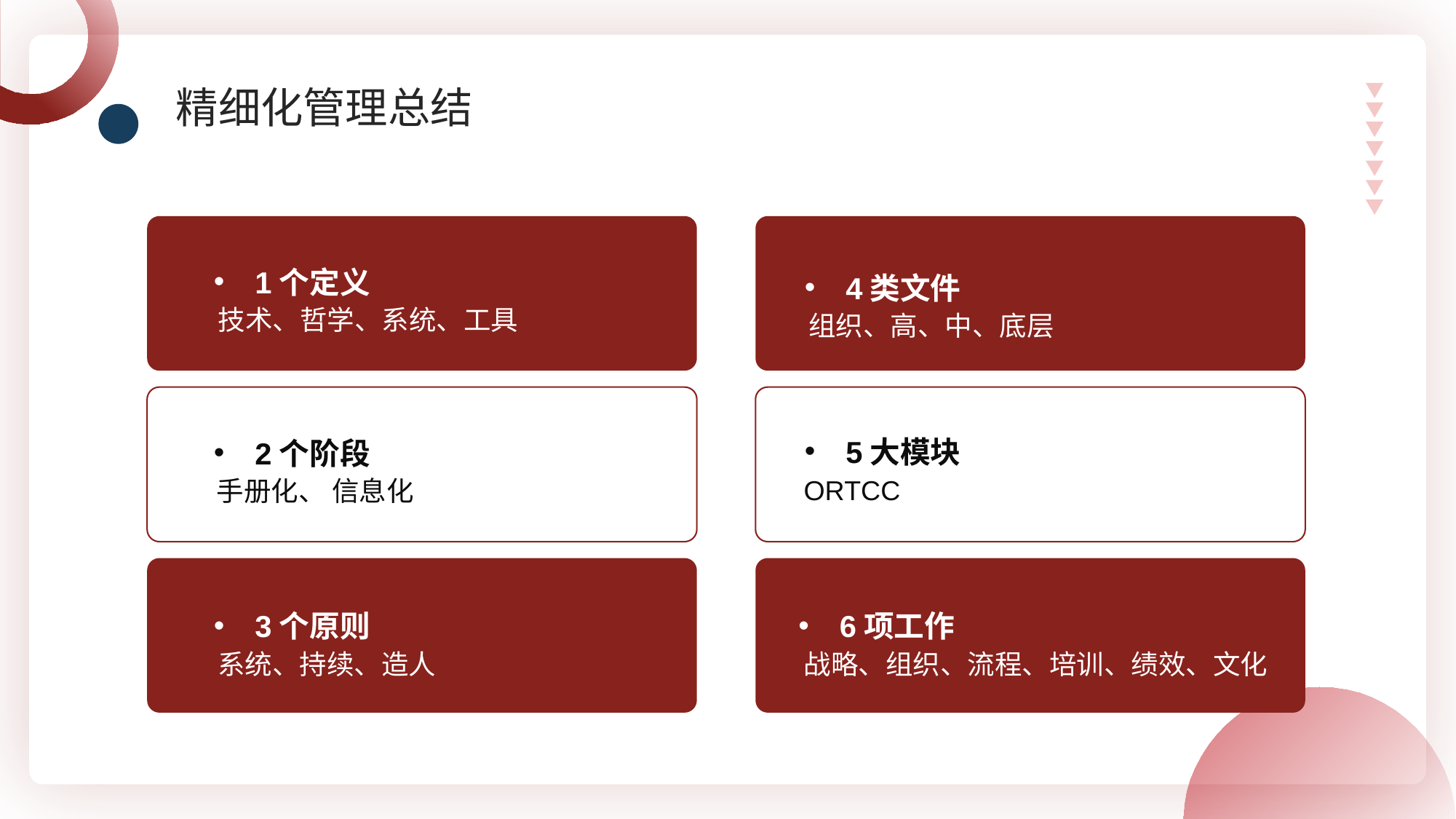

精细化管理总结

1个定义
技术、哲学、系统、工具

4类文件
组织、高、中、底层

2个阶段
手册化、 信息化

5大模块
ORTCC

3个原则
系统、持续、造人

6项工作
战略、组织、流程、培训、绩效、文化